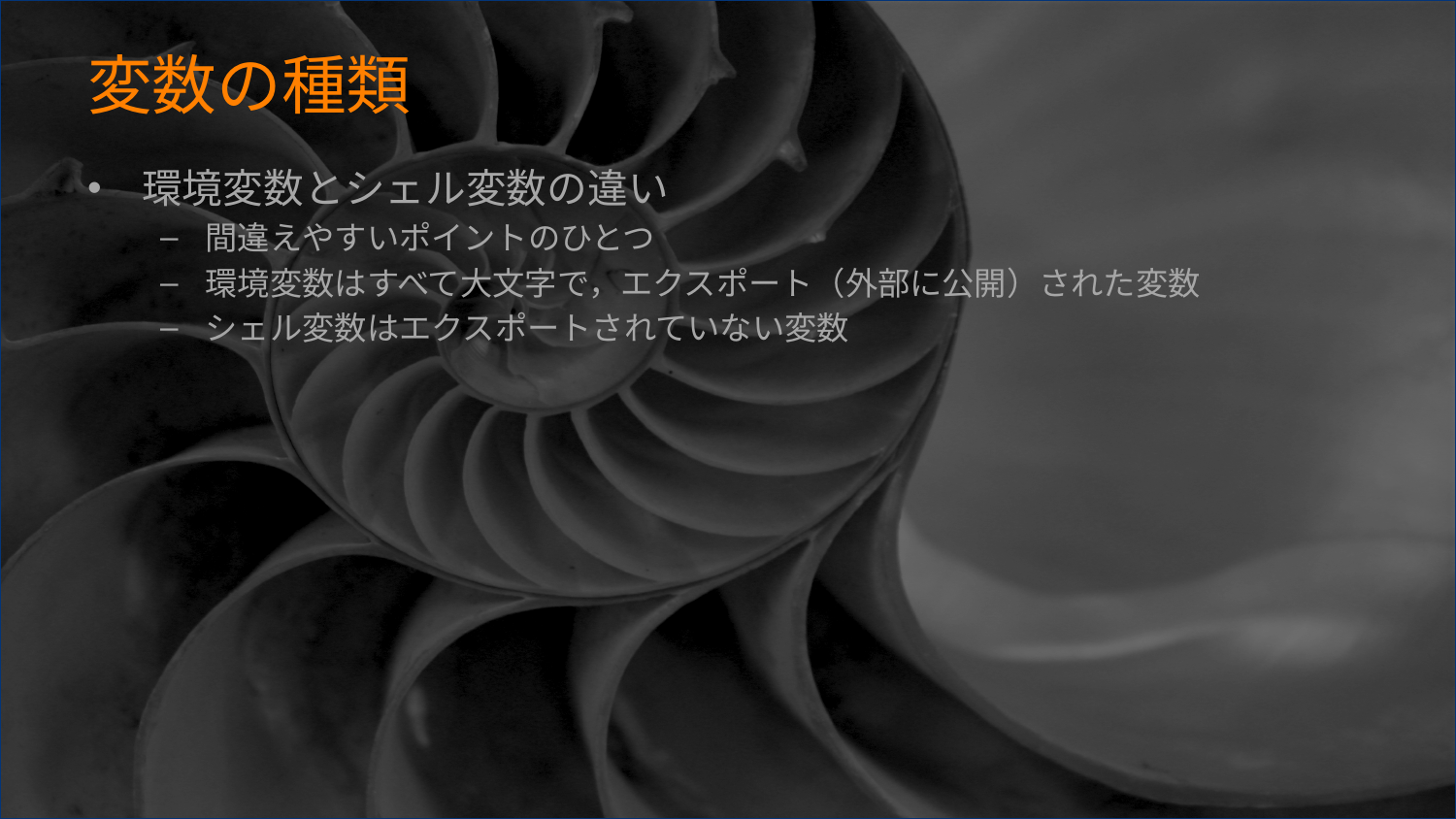

# 変数の種類
環境変数とシェル変数の違い
間違えやすいポイントのひとつ
環境変数はすべて大文字で，エクスポート（外部に公開）された変数
シェル変数はエクスポートされていない変数